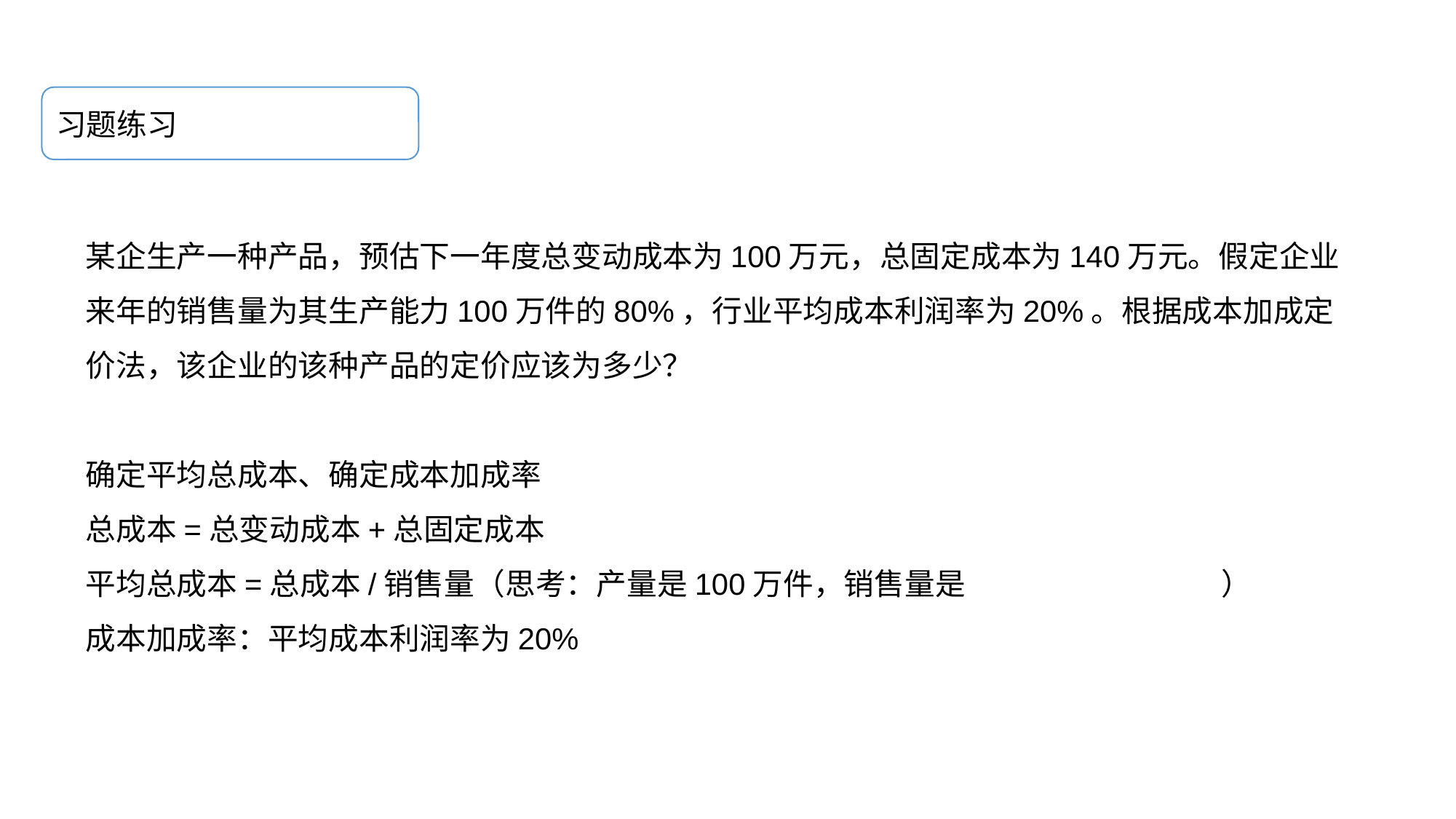

习题练习
某企生产一种产品，预估下一年度总变动成本为100万元，总固定成本为140万元。假定企业来年的销售量为其生产能力100万件的80%，行业平均成本利润率为20%。根据成本加成定价法，该企业的该种产品的定价应该为多少？

确定平均总成本、确定成本加成率
总成本=总变动成本+总固定成本
平均总成本=总成本/销售量（思考：产量是100万件，销售量是100×80%=80万件）
成本加成率：平均成本利润率为20%